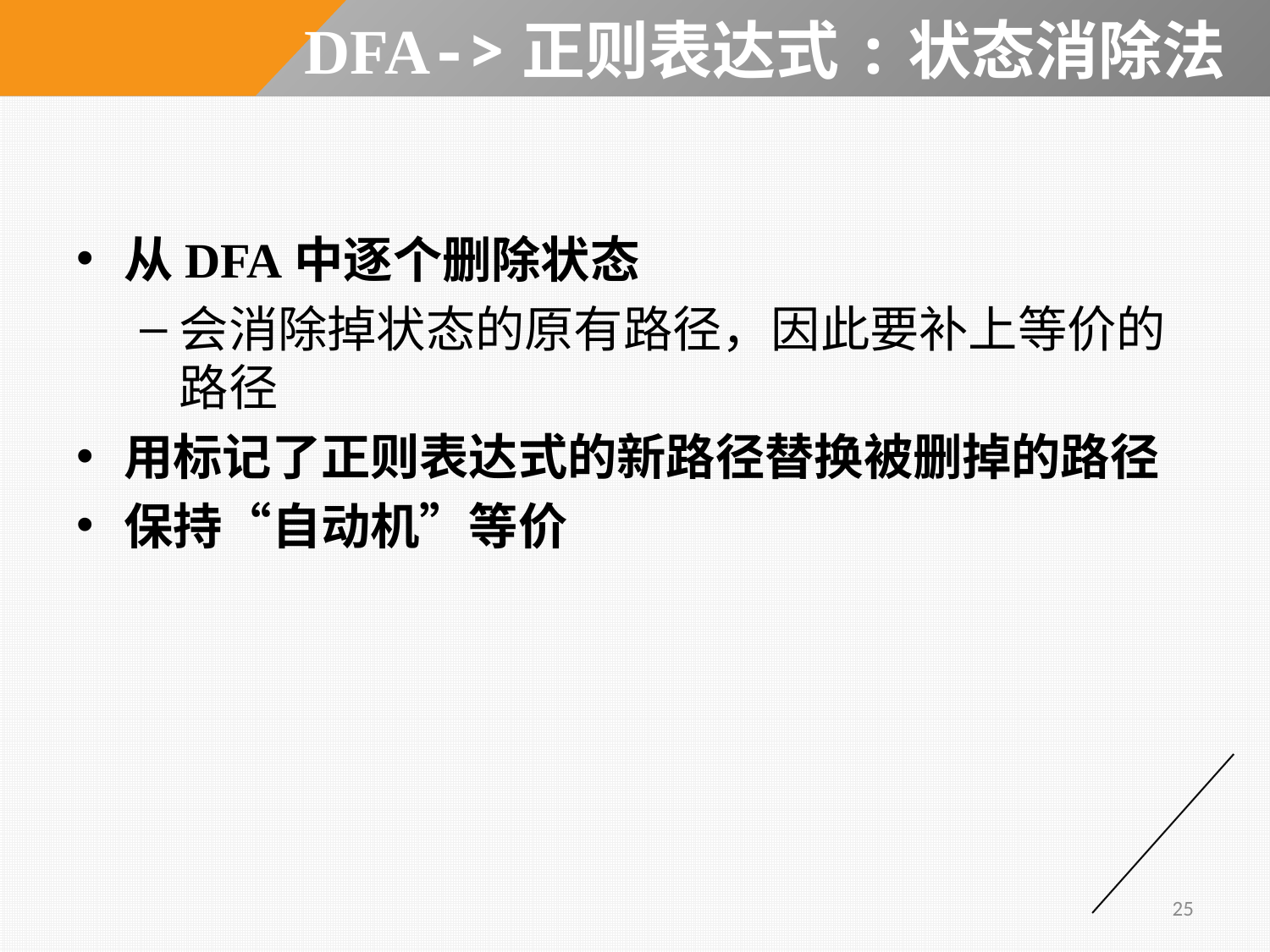

# DFA->正则表达式:状态消除法
从DFA中逐个删除状态
会消除掉状态的原有路径，因此要补上等价的路径
用标记了正则表达式的新路径替换被删掉的路径
保持“自动机”等价

25